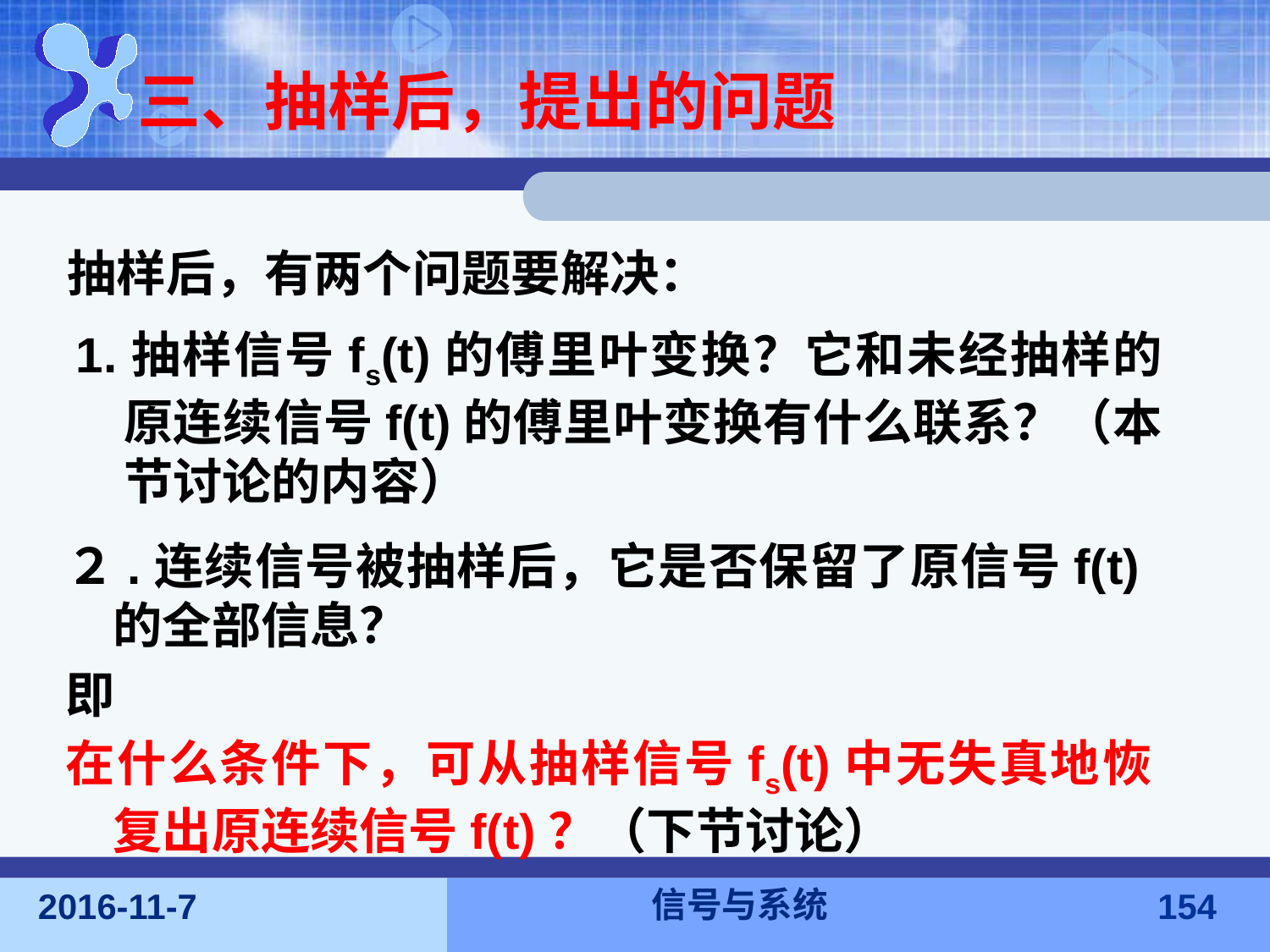

# 三、抽样后，提出的问题
抽样后，有两个问题要解决：
1.抽样信号fs(t)的傅里叶变换？它和未经抽样的原连续信号f(t)的傅里叶变换有什么联系？（本节讨论的内容）
２.连续信号被抽样后，它是否保留了原信号f(t)的全部信息？
即
在什么条件下，可从抽样信号fs(t)中无失真地恢复出原连续信号f(t)？（下节讨论）
信号与系统
2016-11-7
154